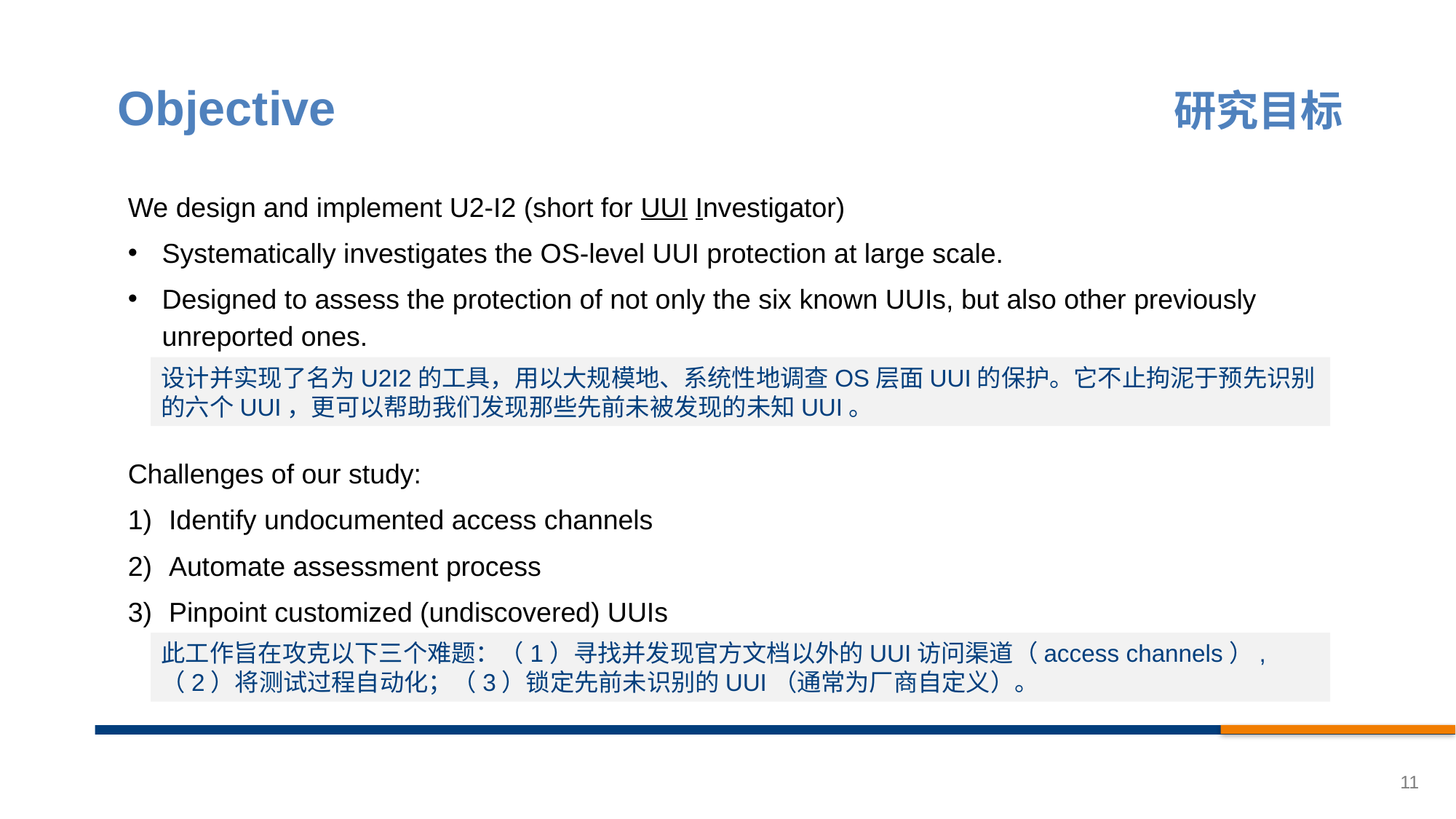

# Objective
研究目标
We design and implement U2-I2 (short for UUI Investigator)
Systematically investigates the OS-level UUI protection at large scale.
Designed to assess the protection of not only the six known UUIs, but also other previously unreported ones.

Challenges of our study:
Identify undocumented access channels
Automate assessment process
Pinpoint customized (undiscovered) UUIs

设计并实现了名为U2I2的工具，用以大规模地、系统性地调查OS层面UUI的保护。它不止拘泥于预先识别的六个UUI，更可以帮助我们发现那些先前未被发现的未知UUI。
此工作旨在攻克以下三个难题：（1）寻找并发现官方文档以外的UUI访问渠道（access channels）,（2）将测试过程自动化；（3）锁定先前未识别的UUI（通常为厂商自定义）。
11